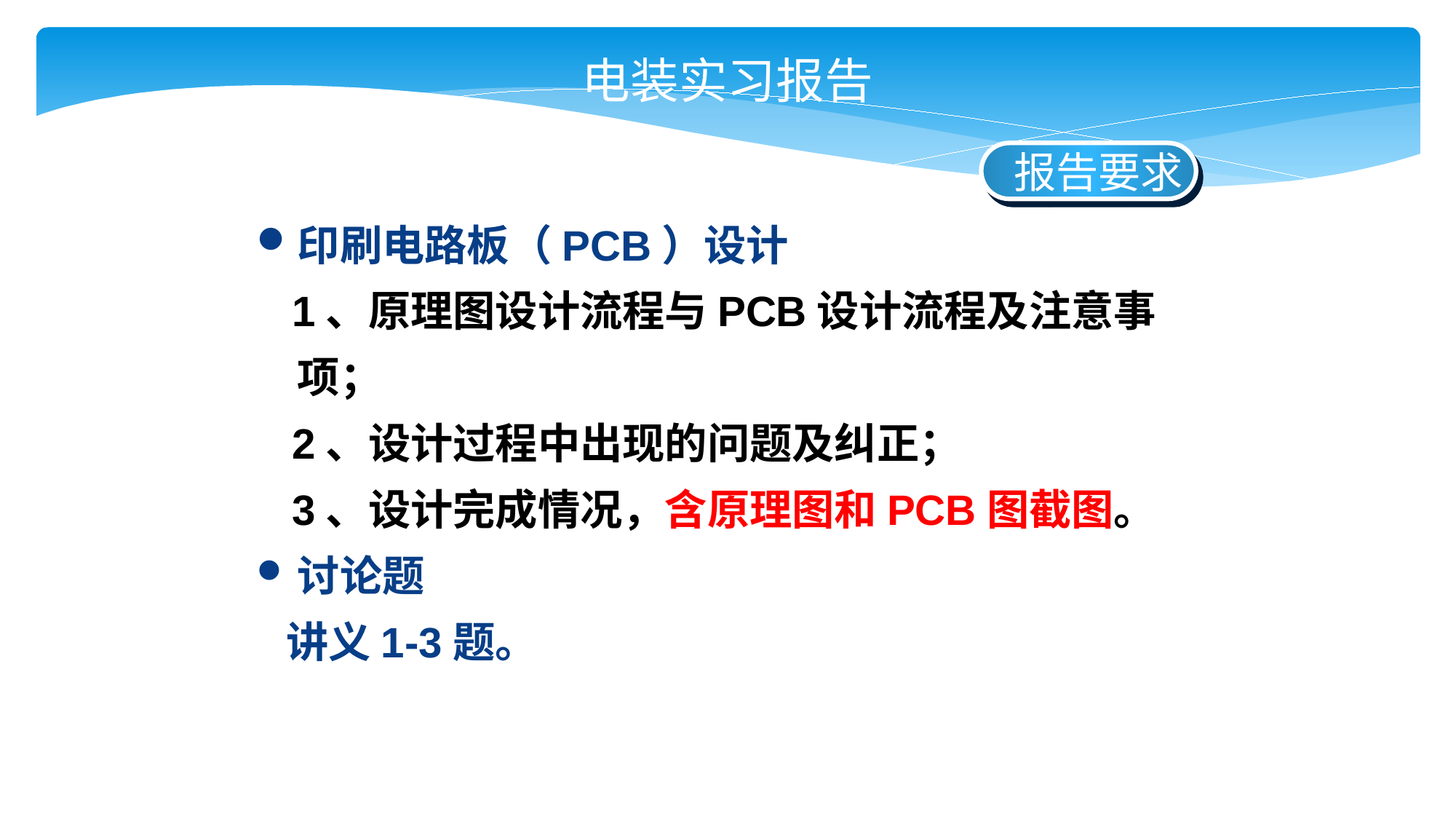

电装实习报告
 报告要求
印刷电路板（PCB）设计
   1、原理图设计流程与PCB设计流程及注意事项；
   2、设计过程中出现的问题及纠正；
   3、设计完成情况，含原理图和PCB图截图。
讨论题
  讲义1-3题。